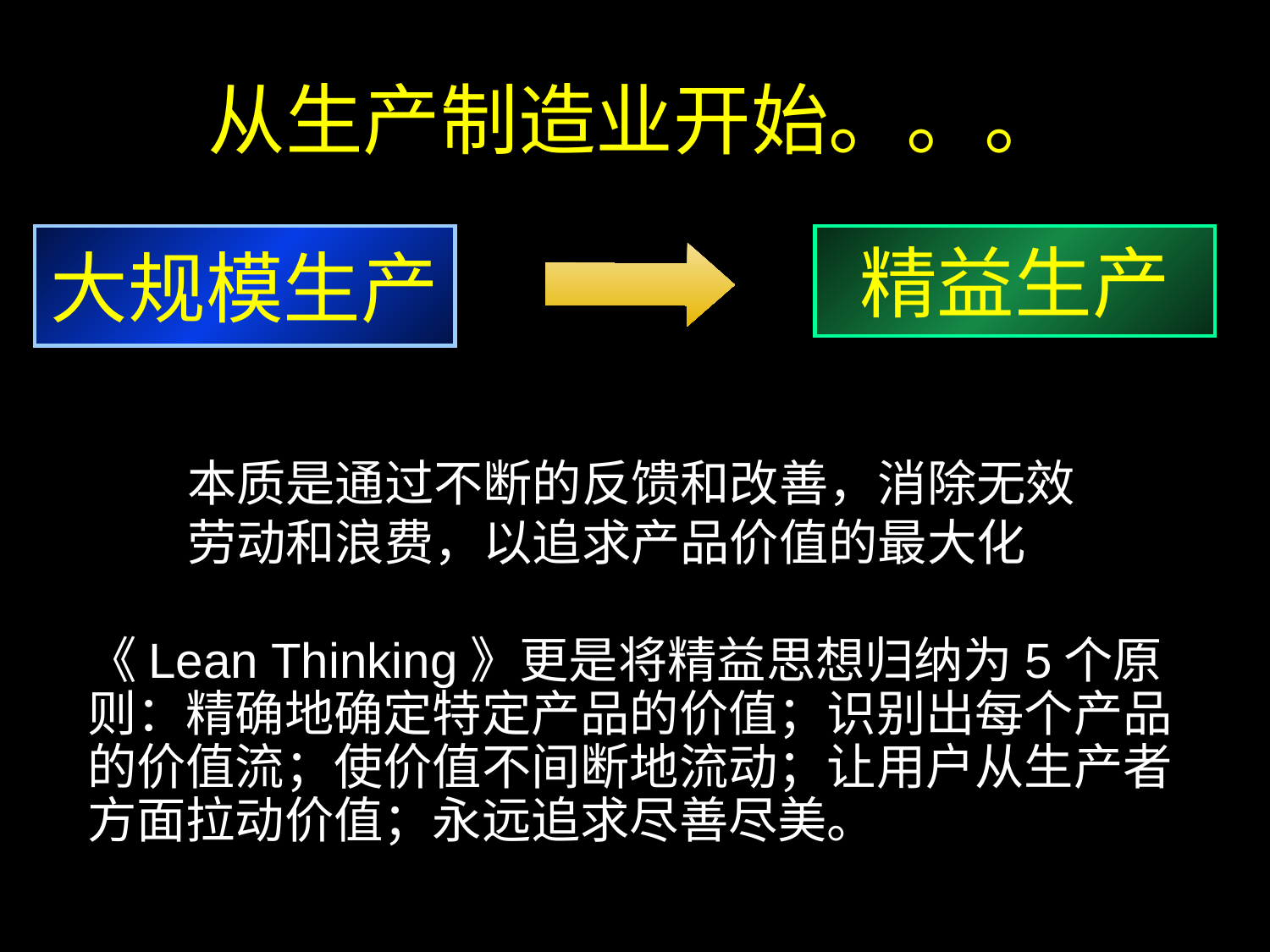

# 从生产制造业开始。。。
大规模生产
精益生产

本质是通过不断的反馈和改善，消除无效劳动和浪费，以追求产品价值的最大化
《Lean Thinking》更是将精益思想归纳为5个原则：精确地确定特定产品的价值；识别出每个产品的价值流；使价值不间断地流动；让用户从生产者方面拉动价值；永远追求尽善尽美。